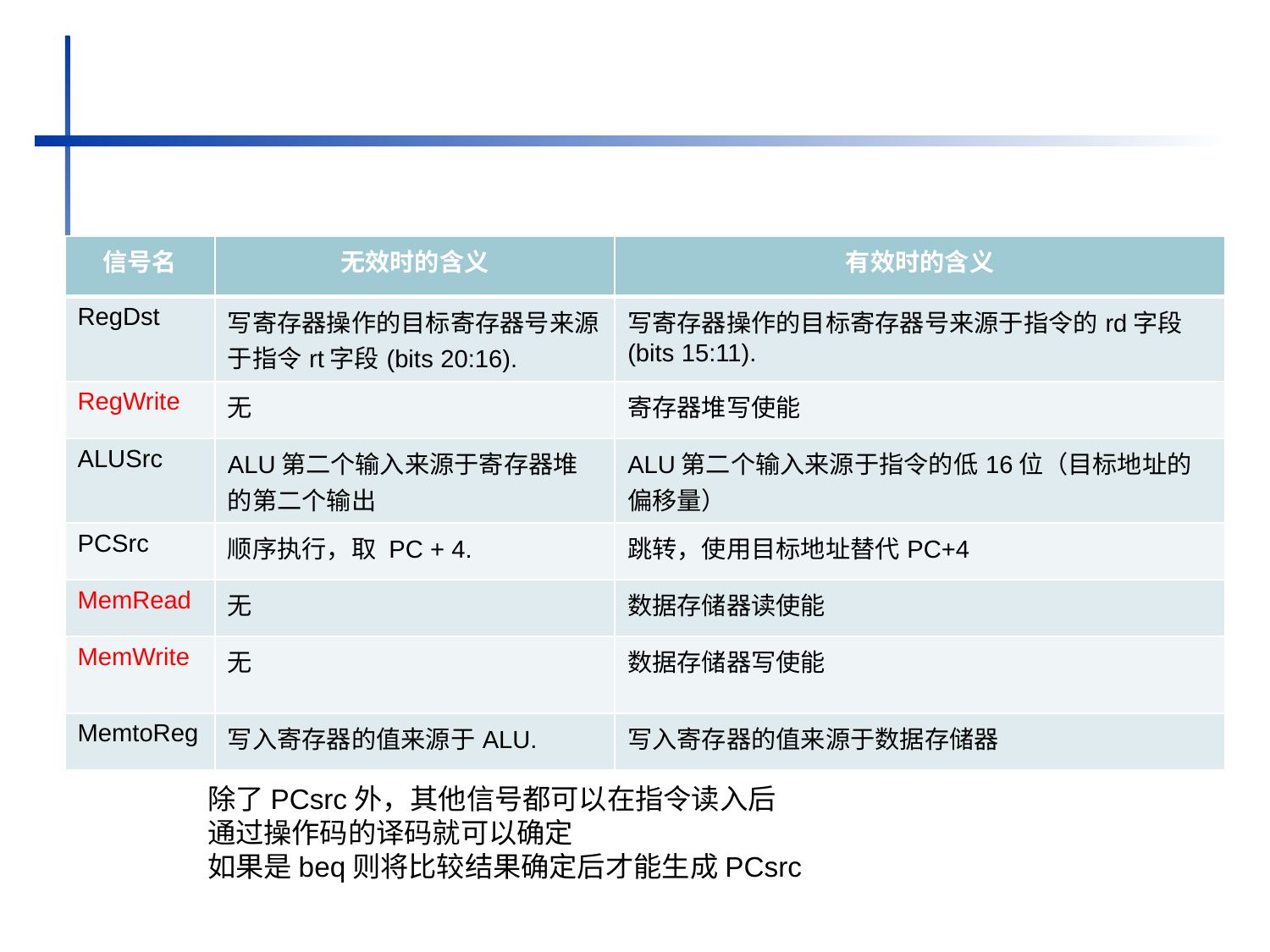

#
| 信号名 | 无效时的含义 | 有效时的含义 |
| --- | --- | --- |
| RegDst | 写寄存器操作的目标寄存器号来源于指令rt字段(bits 20:16). | 写寄存器操作的目标寄存器号来源于指令的rd字段(bits 15:11). |
| RegWrite | 无 | 寄存器堆写使能 |
| ALUSrc | ALU第二个输入来源于寄存器堆的第二个输出 | ALU第二个输入来源于指令的低16位（目标地址的偏移量） |
| PCSrc | 顺序执行，取 PC + 4. | 跳转，使用目标地址替代PC+4 |
| MemRead | 无 | 数据存储器读使能 |
| MemWrite | 无 | 数据存储器写使能 |
| MemtoReg | 写入寄存器的值来源于ALU. | 写入寄存器的值来源于数据存储器 |
除了PCsrc外，其他信号都可以在指令读入后通过操作码的译码就可以确定
如果是beq则将比较结果确定后才能生成PCsrc